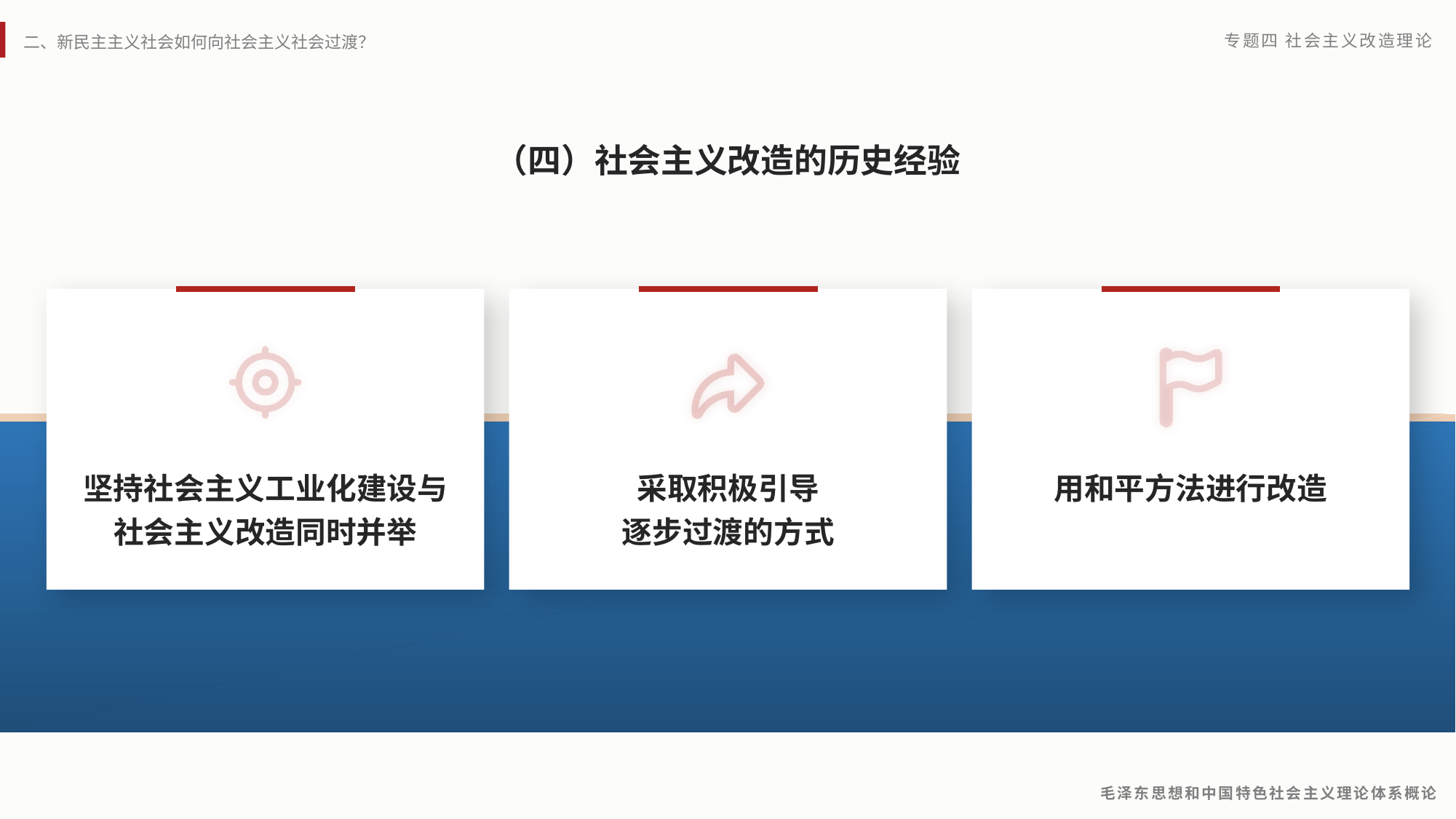

（四）社会主义改造的历史经验

坚持社会主义工业化建设与社会主义改造同时并举

采取积极引导
逐步过渡的方式

用和平方法进行改造